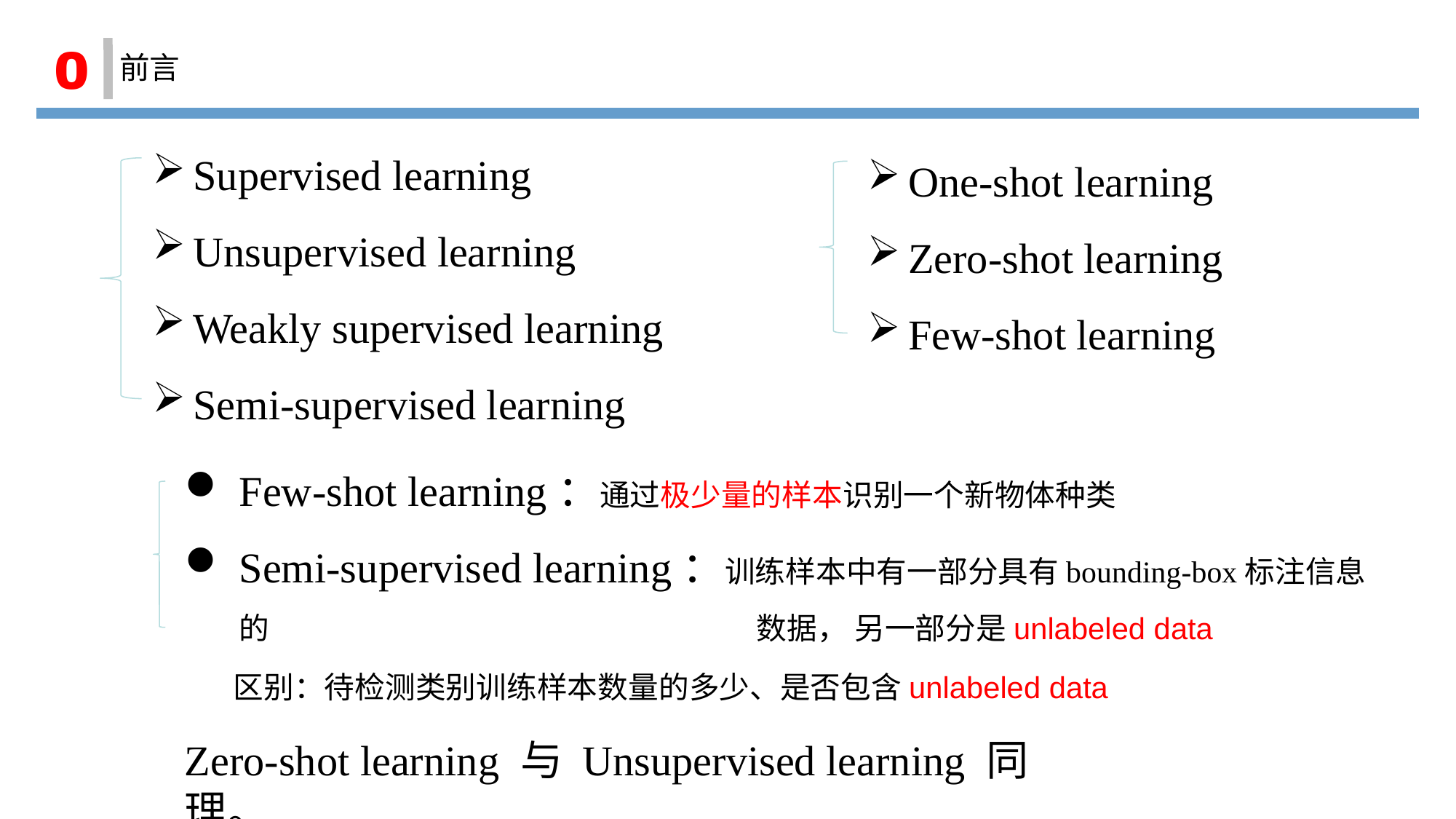

0

前言
Supervised learning
Unsupervised learning
Weakly supervised learning
Semi-supervised learning
One-shot learning
Zero-shot learning
Few-shot learning

Few-shot learning：通过极少量的样本识别一个新物体种类
Semi-supervised learning：训练样本中有一部分具有bounding-box标注信息的				            数据， 另一部分是unlabeled data

区别：待检测类别训练样本数量的多少、是否包含unlabeled data
Zero-shot learning 与 Unsupervised learning 同理。